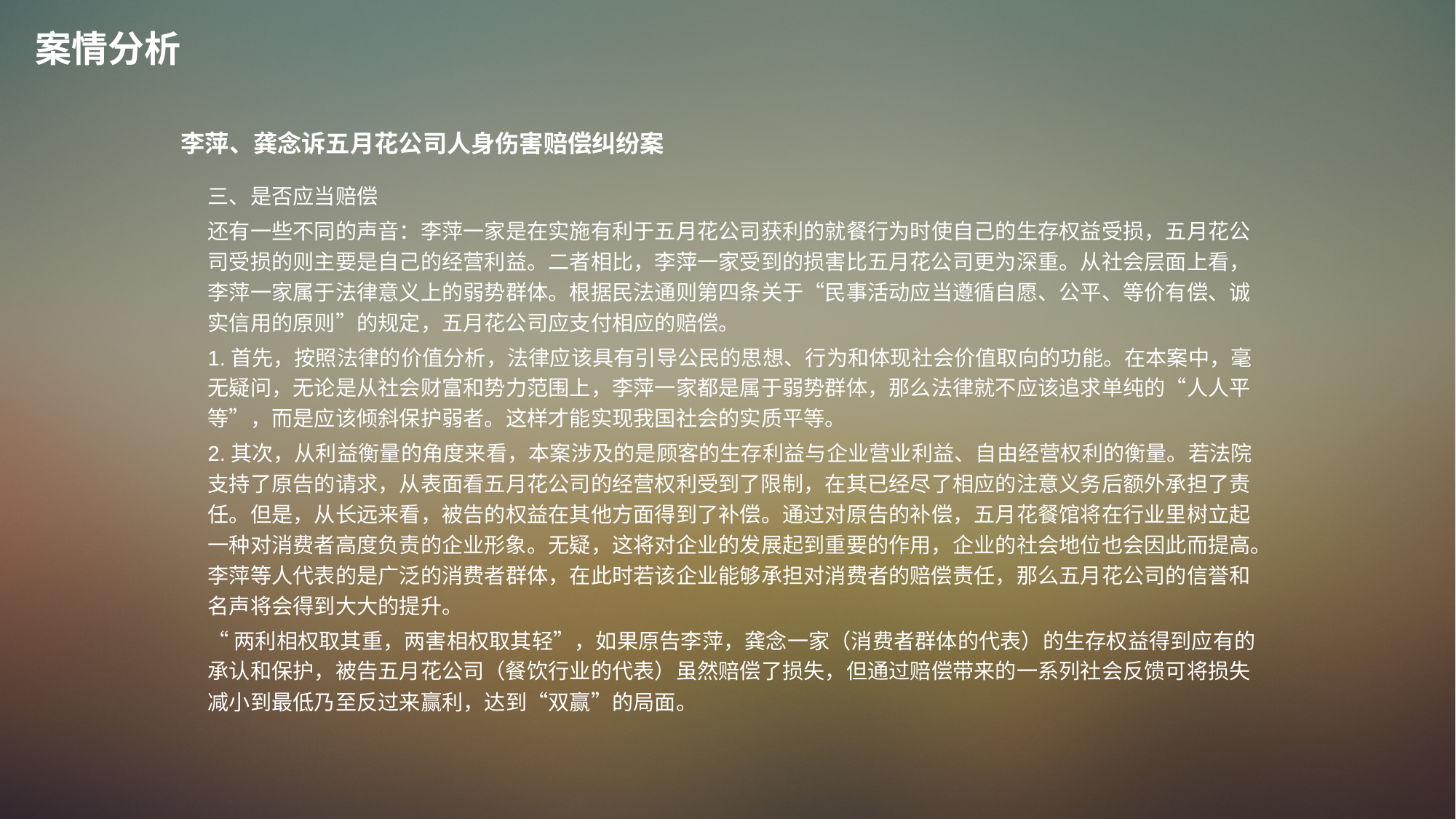

案情分析
李萍、龚念诉五月花公司人身伤害赔偿纠纷案
三、是否应当赔偿
还有一些不同的声音：李萍一家是在实施有利于五月花公司获利的就餐行为时使自己的生存权益受损，五月花公司受损的则主要是自己的经营利益。二者相比，李萍一家受到的损害比五月花公司更为深重。从社会层面上看，李萍一家属于法律意义上的弱势群体。根据民法通则第四条关于“民事活动应当遵循自愿、公平、等价有偿、诚实信用的原则”的规定，五月花公司应支付相应的赔偿。
1.首先，按照法律的价值分析，法律应该具有引导公民的思想、行为和体现社会价值取向的功能。在本案中，毫无疑问，无论是从社会财富和势力范围上，李萍一家都是属于弱势群体，那么法律就不应该追求单纯的“人人平等”，而是应该倾斜保护弱者。这样才能实现我国社会的实质平等。
2.其次，从利益衡量的角度来看，本案涉及的是顾客的生存利益与企业营业利益、自由经营权利的衡量。若法院支持了原告的请求，从表面看五月花公司的经营权利受到了限制，在其已经尽了相应的注意义务后额外承担了责任。但是，从长远来看，被告的权益在其他方面得到了补偿。通过对原告的补偿，五月花餐馆将在行业里树立起一种对消费者高度负责的企业形象。无疑，这将对企业的发展起到重要的作用，企业的社会地位也会因此而提高。李萍等人代表的是广泛的消费者群体，在此时若该企业能够承担对消费者的赔偿责任，那么五月花公司的信誉和名声将会得到大大的提升。
“两利相权取其重，两害相权取其轻”，如果原告李萍，龚念一家（消费者群体的代表）的生存权益得到应有的承认和保护，被告五月花公司（餐饮行业的代表）虽然赔偿了损失，但通过赔偿带来的一系列社会反馈可将损失减小到最低乃至反过来赢利，达到“双赢”的局面。